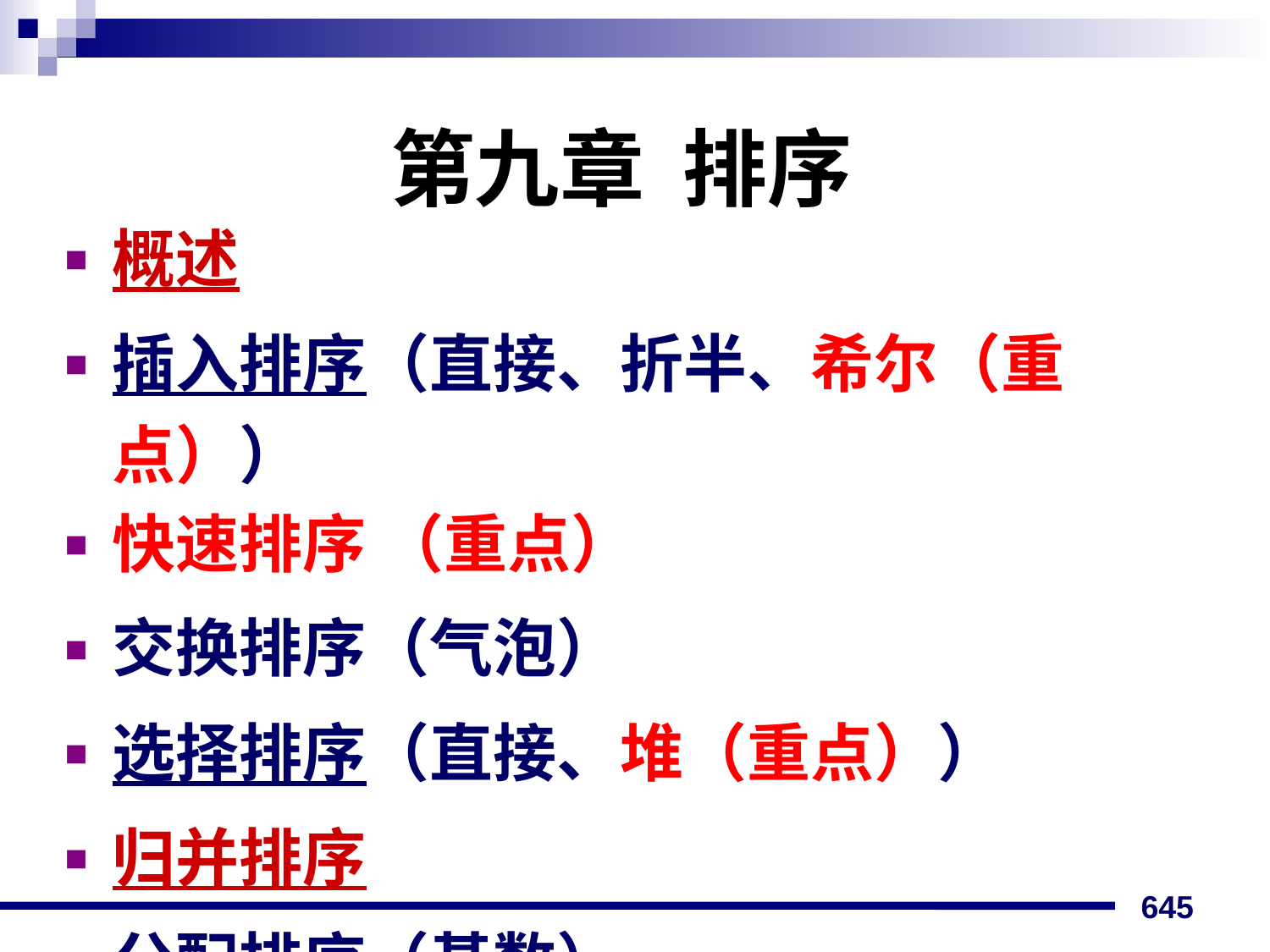

# 第九章  排序
概述
插入排序（直接、折半、希尔（重点））
快速排序 （重点）
交换排序（气泡）
选择排序（直接、堆（重点））
归并排序
分配排序（基数）
645